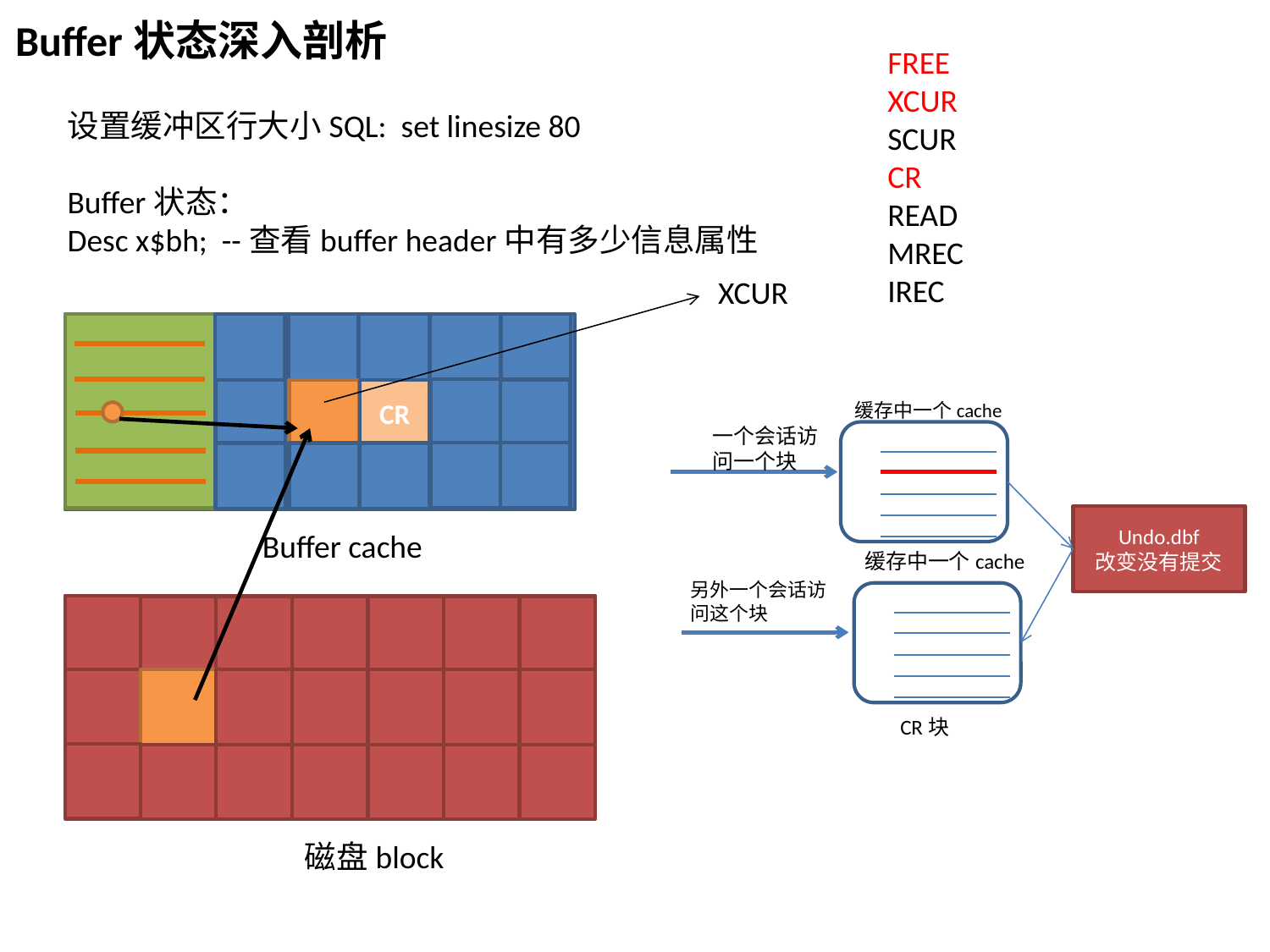

Buffer状态深入剖析
FREE
XCUR
SCUR
CR
READ
MREC
IREC
设置缓冲区行大小SQL:  set linesize 80

Buffer状态：
Desc x$bh;  --查看buffer header中有多少信息属性
XCUR

CR
缓存中一个cache

一个会话访问一个块

Undo.dbf
改变没有提交
Buffer cache
缓存中一个cache
另外一个会话访问这个块

CR块

磁盘block